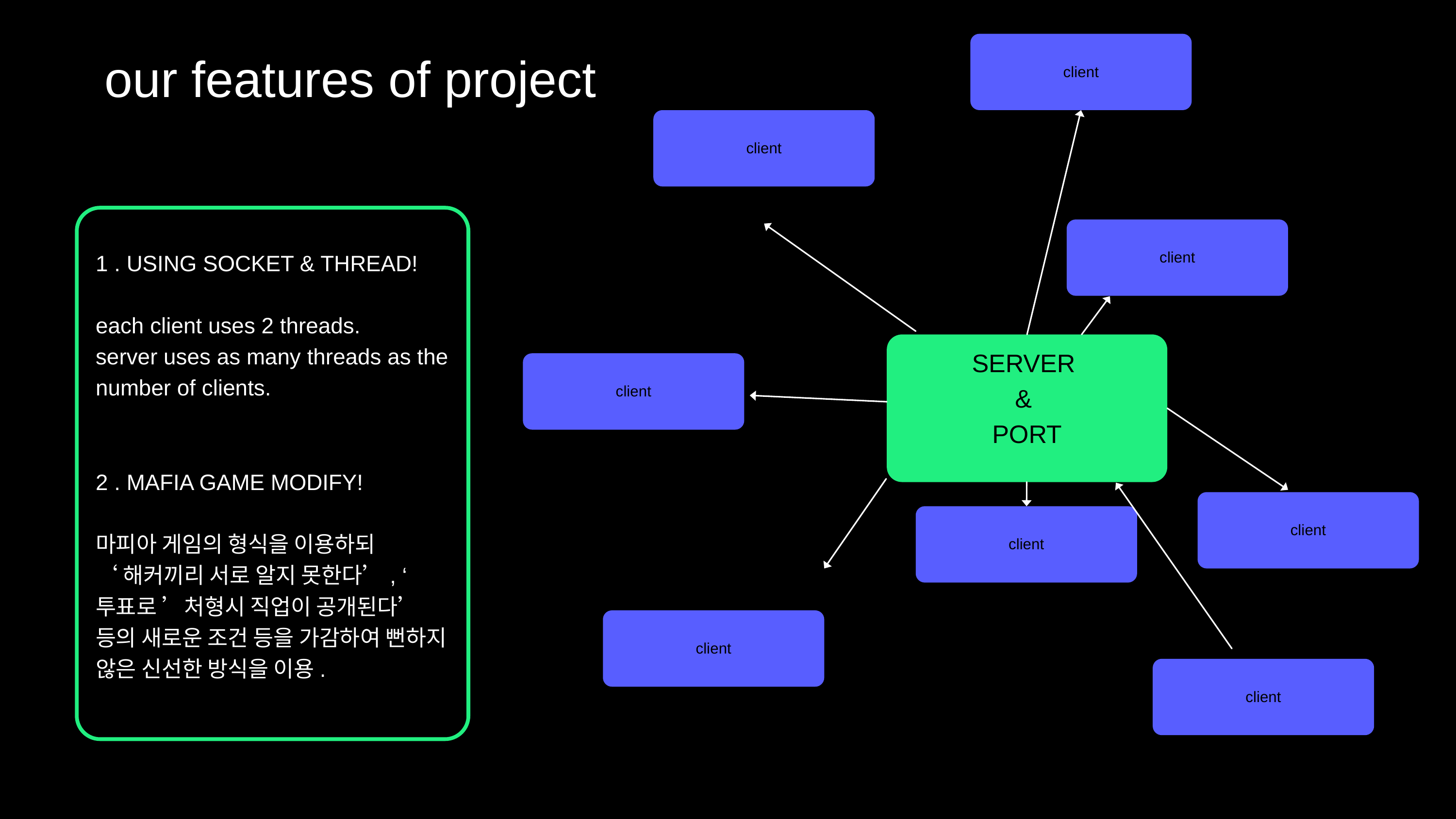

client
our features of project

client

client

1 . USING SOCKET & THREAD!

each client uses 2 threads.
server uses as many threads as the number of clients.

SERVER
&
PORT

client

2 . MAFIA GAME MODIFY!

마피아 게임의 형식을 이용하되
‘해커끼리 서로 알지 못한다’, ‘투표로 ’처형시 직업이 공개된다’ 등의 새로운 조건 등을 가감하여 뻔하지 않은 신선한 방식을 이용.

client

client

client

client